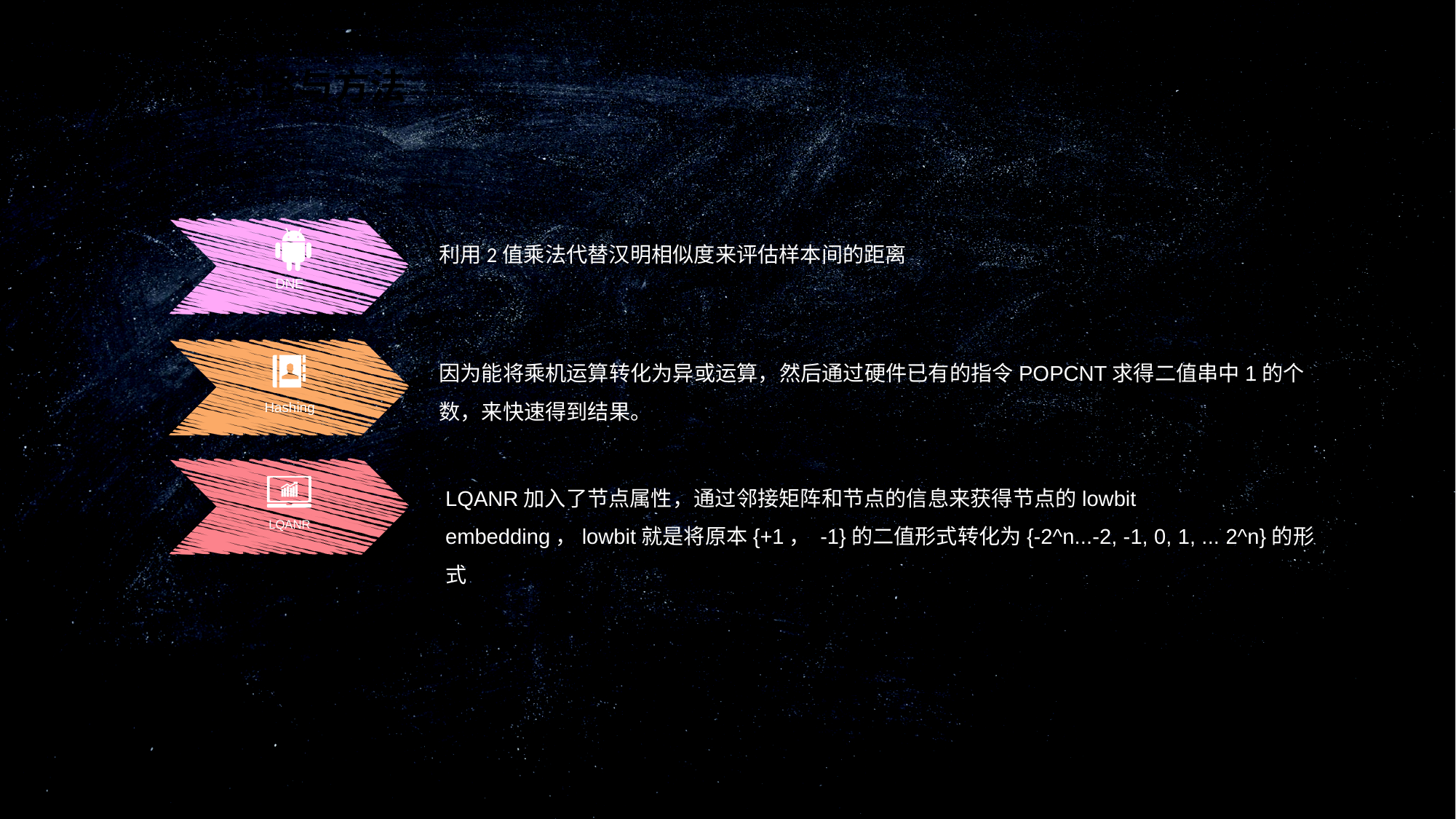

03
研究思路与方法

DNE

利用2值乘法代替汉明相似度来评估样本间的距离

Hashing

因为能将乘机运算转化为异或运算，然后通过硬件已有的指令POPCNT求得二值串中1的个数，来快速得到结果。

LQANR

LQANR加入了节点属性，通过邻接矩阵和节点的信息来获得节点的lowbit embedding，lowbit就是将原本{+1， -1}的二值形式转化为{-2^n...-2, -1, 0, 1, ... 2^n}的形式